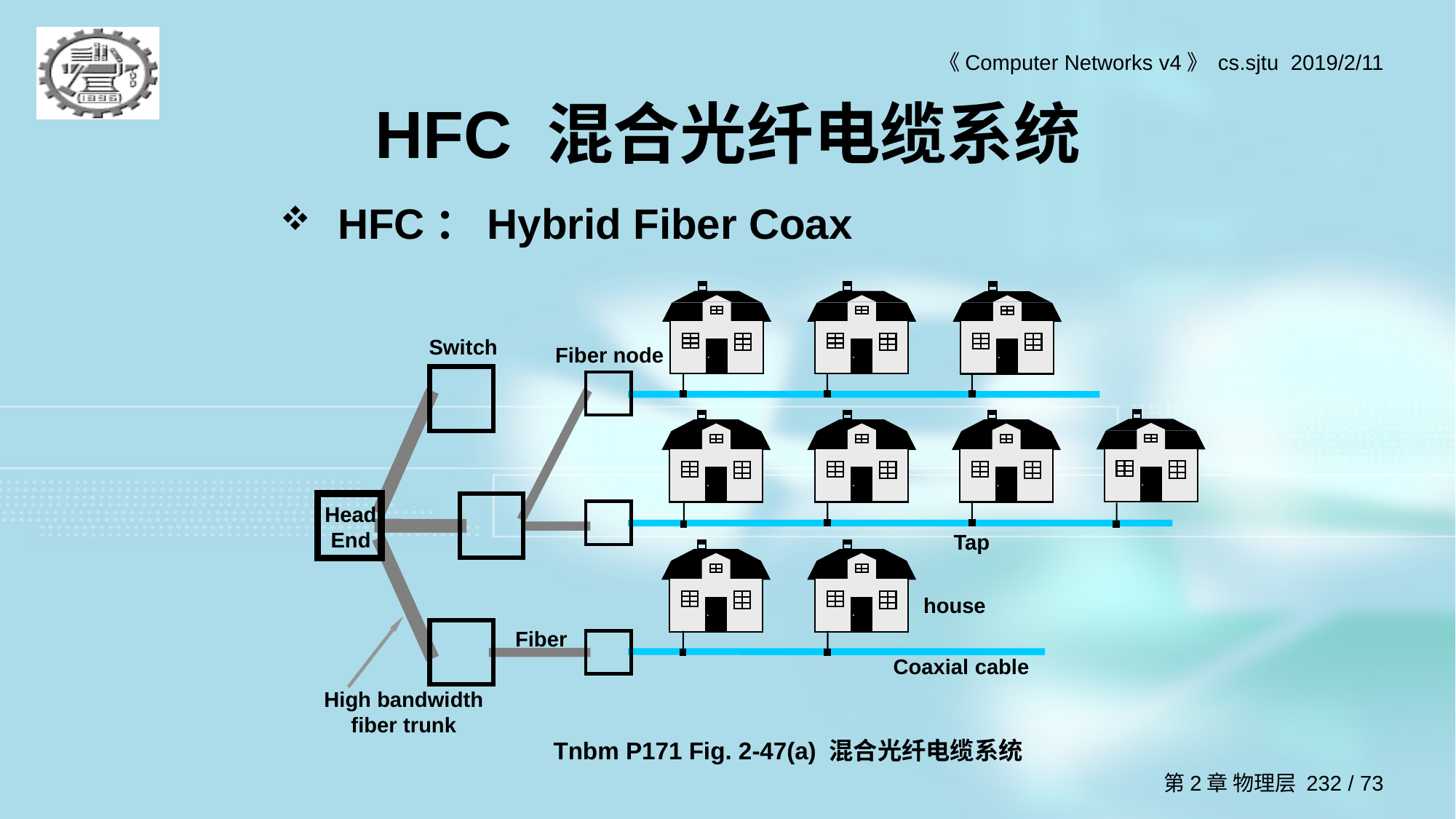

# HFC 混合光纤电缆系统
HFC：Hybrid Fiber Coax

Switch
Fiber node

Head End

Tap

house

Fiber

Coaxial cable

High bandwidth fiber trunk
Tnbm P171 Fig. 2-47(a) 混合光纤电缆系统